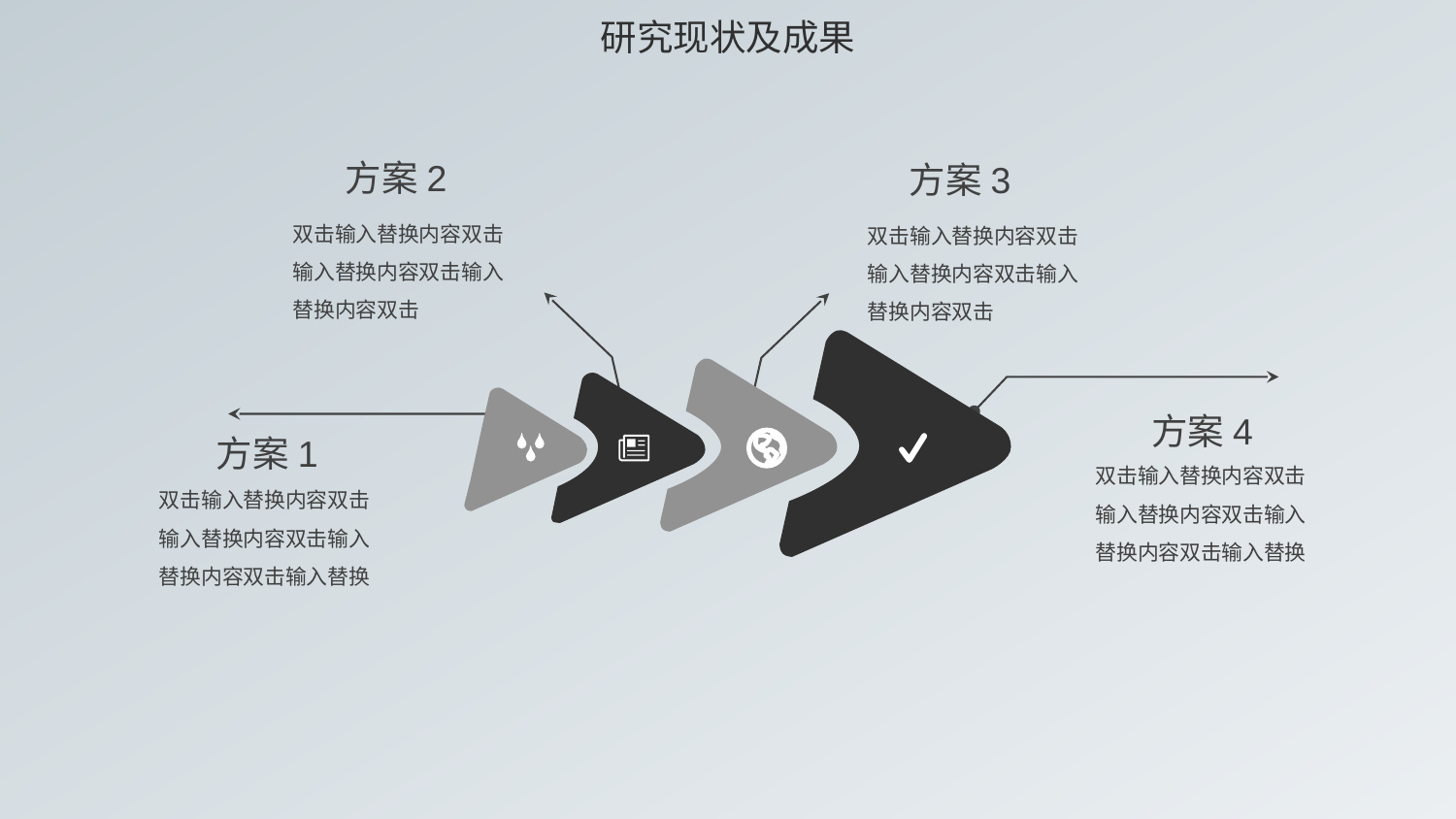

研究现状及成果
方案2
方案3
双击输入替换内容双击输入替换内容双击输入替换内容双击
双击输入替换内容双击输入替换内容双击输入替换内容双击

方案4

方案1
双击输入替换内容双击输入替换内容双击输入替换内容双击输入替换
双击输入替换内容双击输入替换内容双击输入替换内容双击输入替换